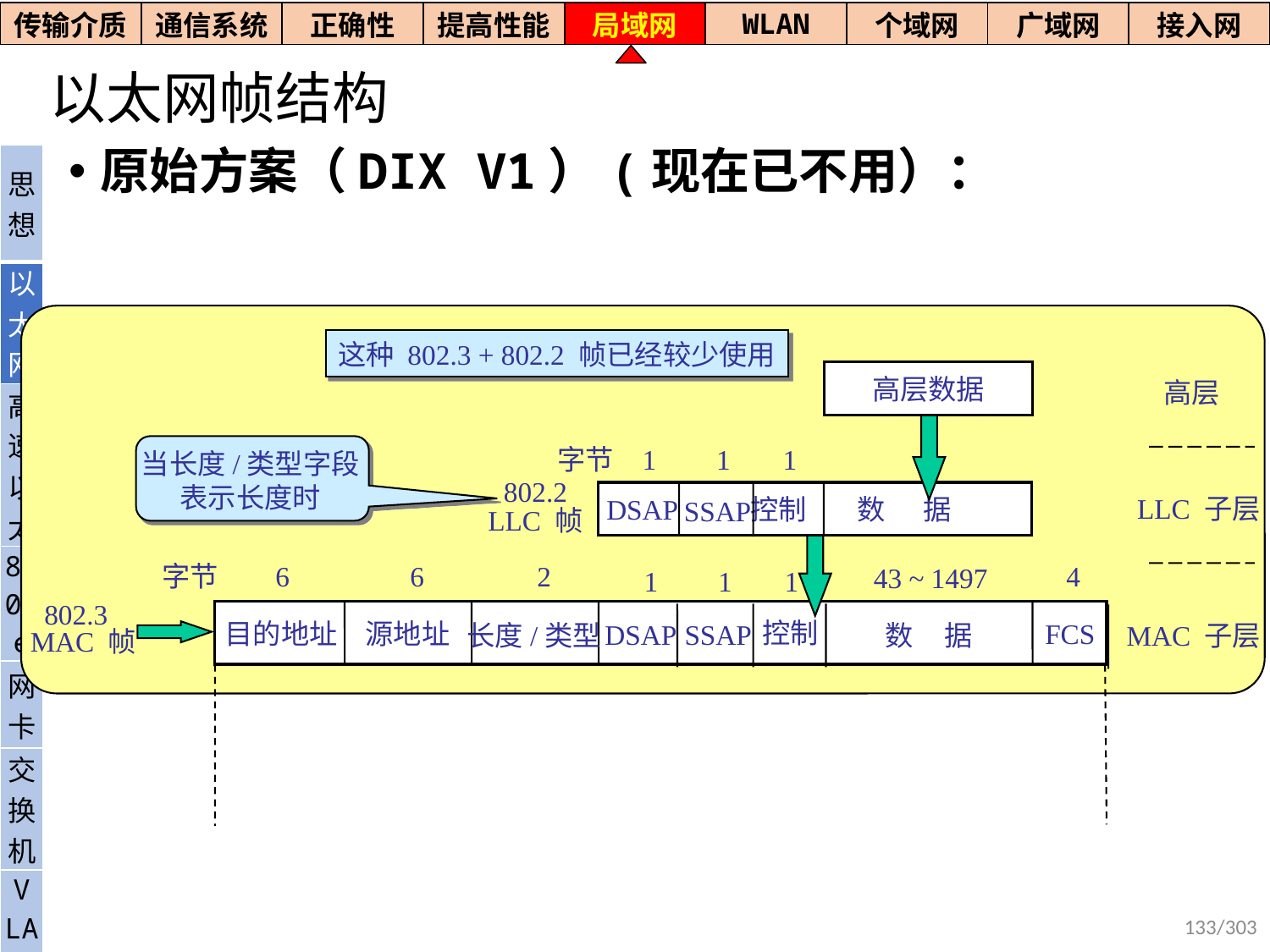

| 传输介质 | 通信系统 | 正确性 | 提高性能 | 局域网 | WLAN | 个域网 | 广域网 | 接入网 |
| --- | --- | --- | --- | --- | --- | --- | --- | --- |

# 以太网帧结构
原始方案（DIX V1）(现在已不用）：
| 思想 |
| --- |
| 以太网 |
| 高速以太 |
| 800Ge |
| 网卡 |
| 交换机 |
| V LAN |

这种 802.3 + 802.2 帧已经较少使用
高层数据

高层

当长度/类型字段
表示长度时
802.2
LLC 帧
字节
1
1
1
                     控制        数      据

DSAP
SSAP

LLC 子层
字节
6
6
2
4
43 ~ 1497
1
1
1

  802.3
MAC 帧

控制
目的地址
源地址
FCS
DSAP
SSAP
长度/类型
数     据
MAC 子层

133/303